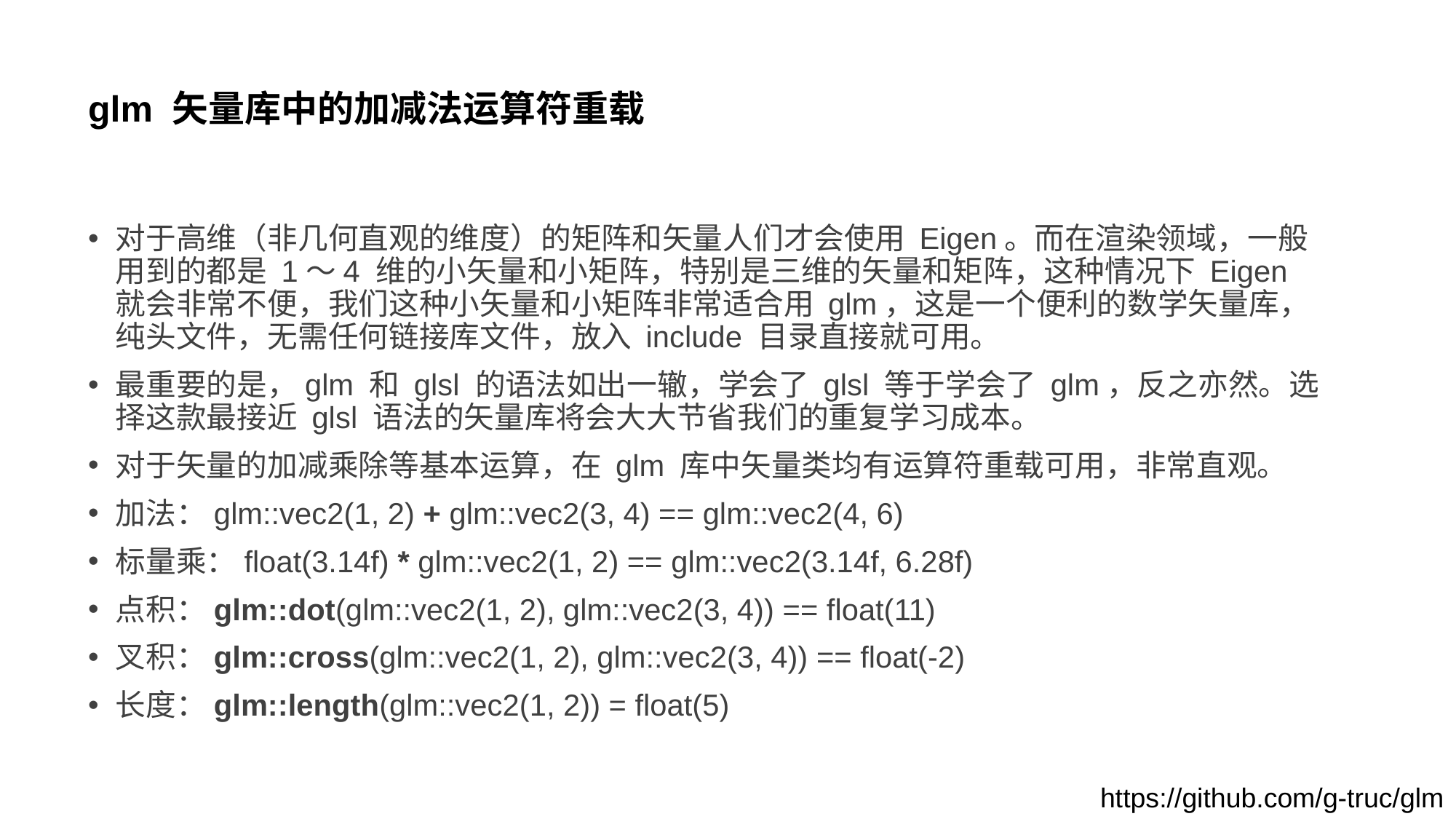

# glm 矢量库中的加减法运算符重载
对于高维（非几何直观的维度）的矩阵和矢量人们才会使用 Eigen。而在渲染领域，一般用到的都是 1～4 维的小矢量和小矩阵，特别是三维的矢量和矩阵，这种情况下 Eigen 就会非常不便，我们这种小矢量和小矩阵非常适合用 glm，这是一个便利的数学矢量库，纯头文件，无需任何链接库文件，放入 include 目录直接就可用。
最重要的是，glm 和 glsl 的语法如出一辙，学会了 glsl 等于学会了 glm，反之亦然。选择这款最接近 glsl 语法的矢量库将会大大节省我们的重复学习成本。
对于矢量的加减乘除等基本运算，在 glm 库中矢量类均有运算符重载可用，非常直观。
加法：glm::vec2(1, 2) + glm::vec2(3, 4) == glm::vec2(4, 6)
标量乘：float(3.14f) * glm::vec2(1, 2) == glm::vec2(3.14f, 6.28f)
点积：glm::dot(glm::vec2(1, 2), glm::vec2(3, 4)) == float(11)
叉积：glm::cross(glm::vec2(1, 2), glm::vec2(3, 4)) == float(-2)
长度：glm::length(glm::vec2(1, 2)) = float(5)
https://github.com/g-truc/glm